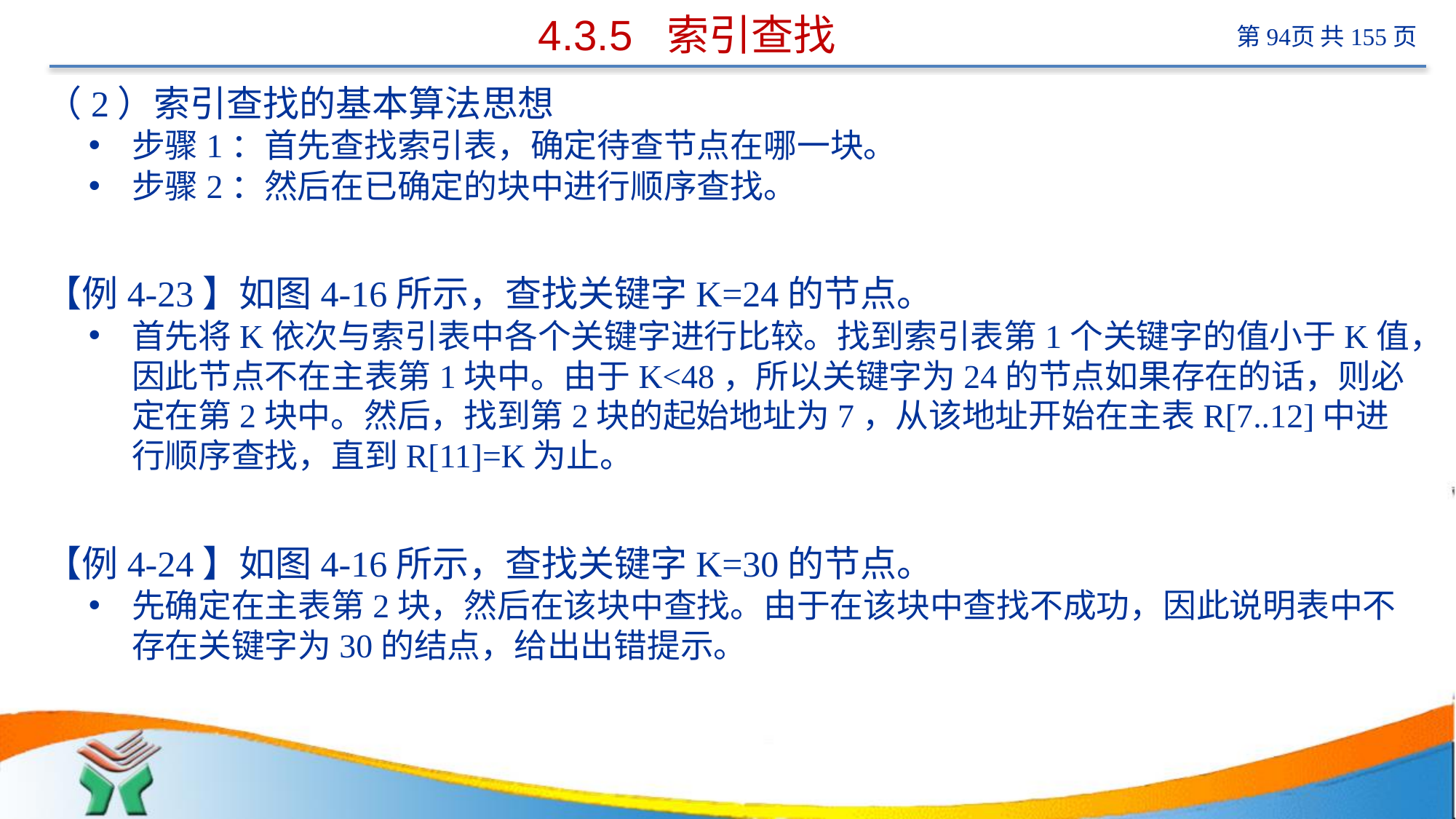

# 4.3.5  索引查找
（2）索引查找的基本算法思想
步骤1：首先查找索引表，确定待查节点在哪一块。
步骤2：然后在已确定的块中进行顺序查找。

【例4-23】如图4-16所示，查找关键字K=24的节点。
首先将K依次与索引表中各个关键字进行比较。找到索引表第1个关键字的值小于K值，因此节点不在主表第1块中。由于K<48，所以关键字为24的节点如果存在的话，则必定在第2块中。然后，找到第2块的起始地址为7，从该地址开始在主表R[7..12]中进行顺序查找，直到R[11]=K为止。

【例4-24】如图4-16所示，查找关键字K=30的节点。
先确定在主表第2块，然后在该块中查找。由于在该块中查找不成功，因此说明表中不存在关键字为30的结点，给出出错提示。